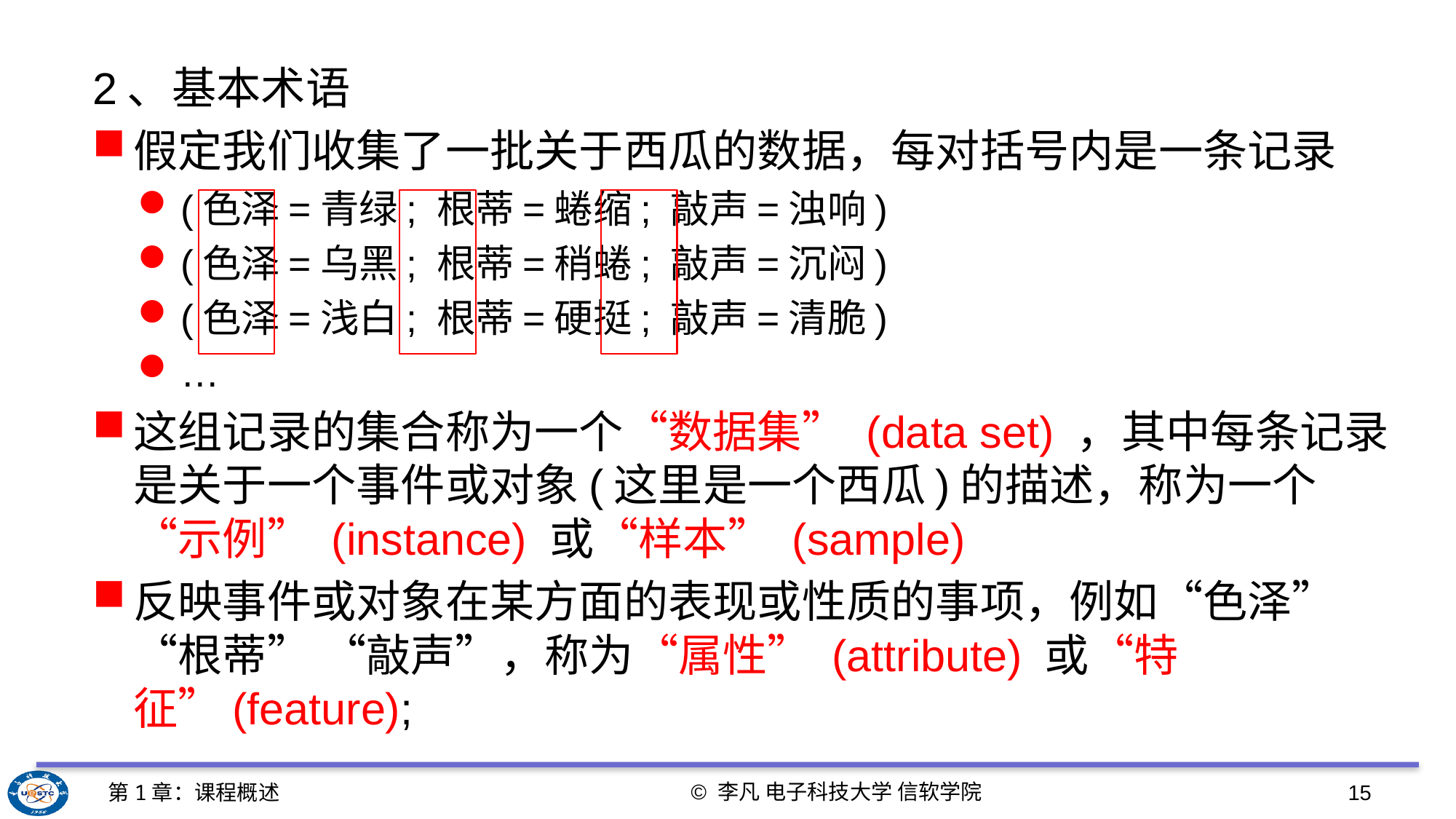

2、基本术语
假定我们收集了一批关于西瓜的数据，每对括号内是一条记录
(色泽=青绿; 根蒂=蜷缩; 敲声=浊响)
(色泽=乌黑; 根蒂=稍蜷; 敲声=沉闷)
(色泽=浅白; 根蒂=硬挺; 敲声=清脆)
…
这组记录的集合称为一个“数据集” (data set) ，其中每条记录是关于一个事件或对象(这里是一个西瓜)的描述，称为一个“示例” (instance) 或“样本” (sample)
反映事件或对象在某方面的表现或性质的事项，例如“色泽” “根蒂” “敲声”，称为“属性” (attribute) 或“特征”(feature);

© 李凡 电子科技大学 信软学院
第1章：课程概述
15